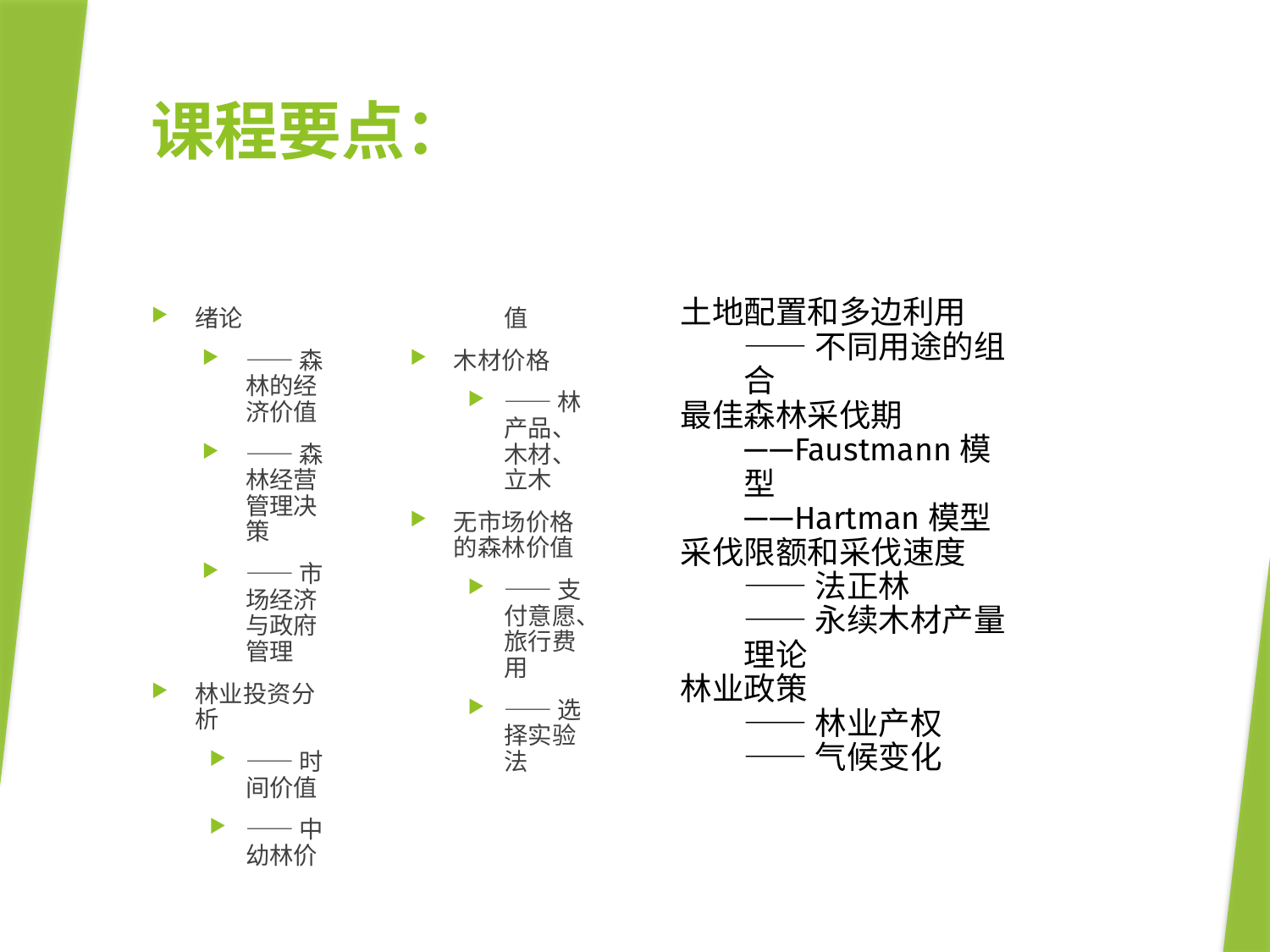

土地配置和多边利用
——不同用途的组合
最佳森林采伐期
——Faustmann模型
——Hartman模型
采伐限额和采伐速度
——法正林
——永续木材产量理论
林业政策
——林业产权
——气候变化

# 课程要点：
土地配置和多边利用
——不同用途的组合
最佳森林采伐期
——Faustmann模型
——Hartman模型
采伐限额和采伐速度
——法正林
——永续木材产量理论
林业政策
——林业产权
——气候变化
绪论
——森林的经济价值
——森林经营管理决策
——市场经济与政府管理
林业投资分析
——时间价值
——中幼林价值
木材价格
——林产品、木材、立木
无市场价格的森林价值
——支付意愿、旅行费用
——选择实验法